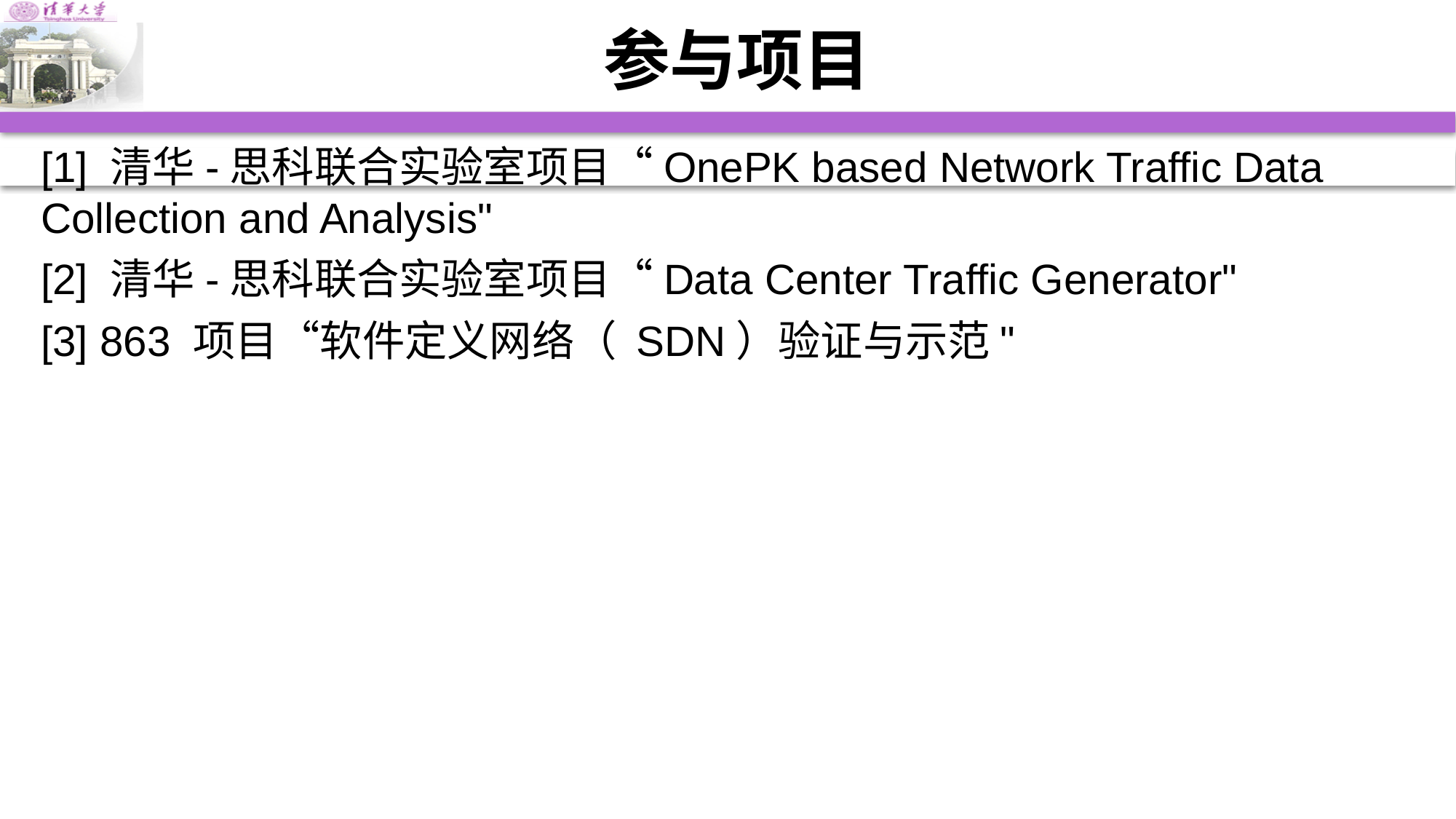

# 参与项目
[1] 清华-思科联合实验室项⽬“OnePK based Network Traffic Data Collection and Analysis"
[2] 清华-思科联合实验室项⽬“Data Center Traffic Generator"
[3] 863 项⽬“软件定义⽹络（ SDN）验证与⽰范"